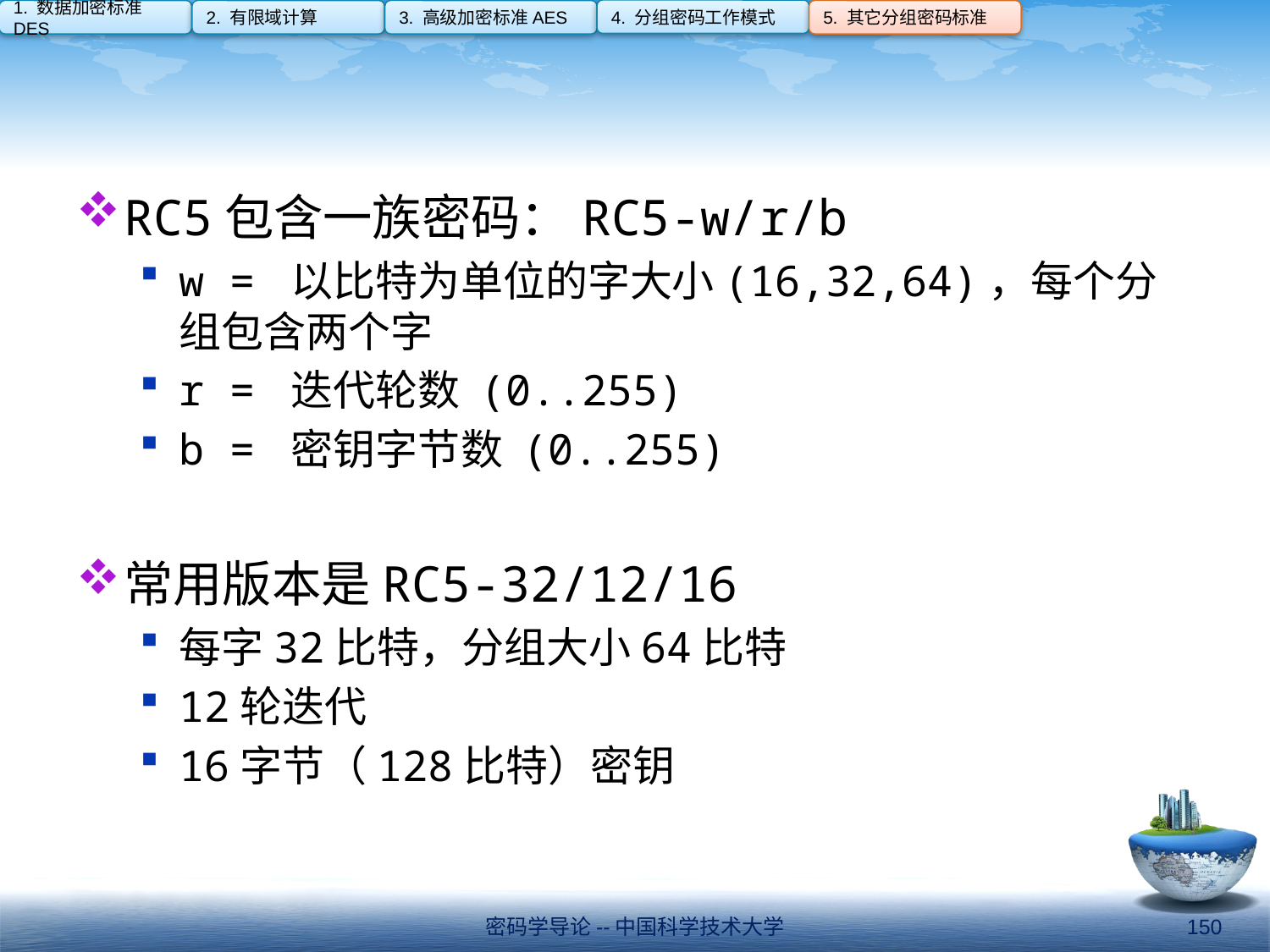

4. 分组密码工作模式
1. 数据加密标准DES
2. 有限域计算
3. 高级加密标准AES
5. 其它分组密码标准
#
RC5包含一族密码：RC5-w/r/b
w = 以比特为单位的字大小(16,32,64)，每个分组包含两个字
r = 迭代轮数 (0..255)
b = 密钥字节数 (0..255)

常用版本是RC5-32/12/16
每字32比特，分组大小64比特
12轮迭代
16字节（128比特）密钥

密码学导论--中国科学技术大学
150